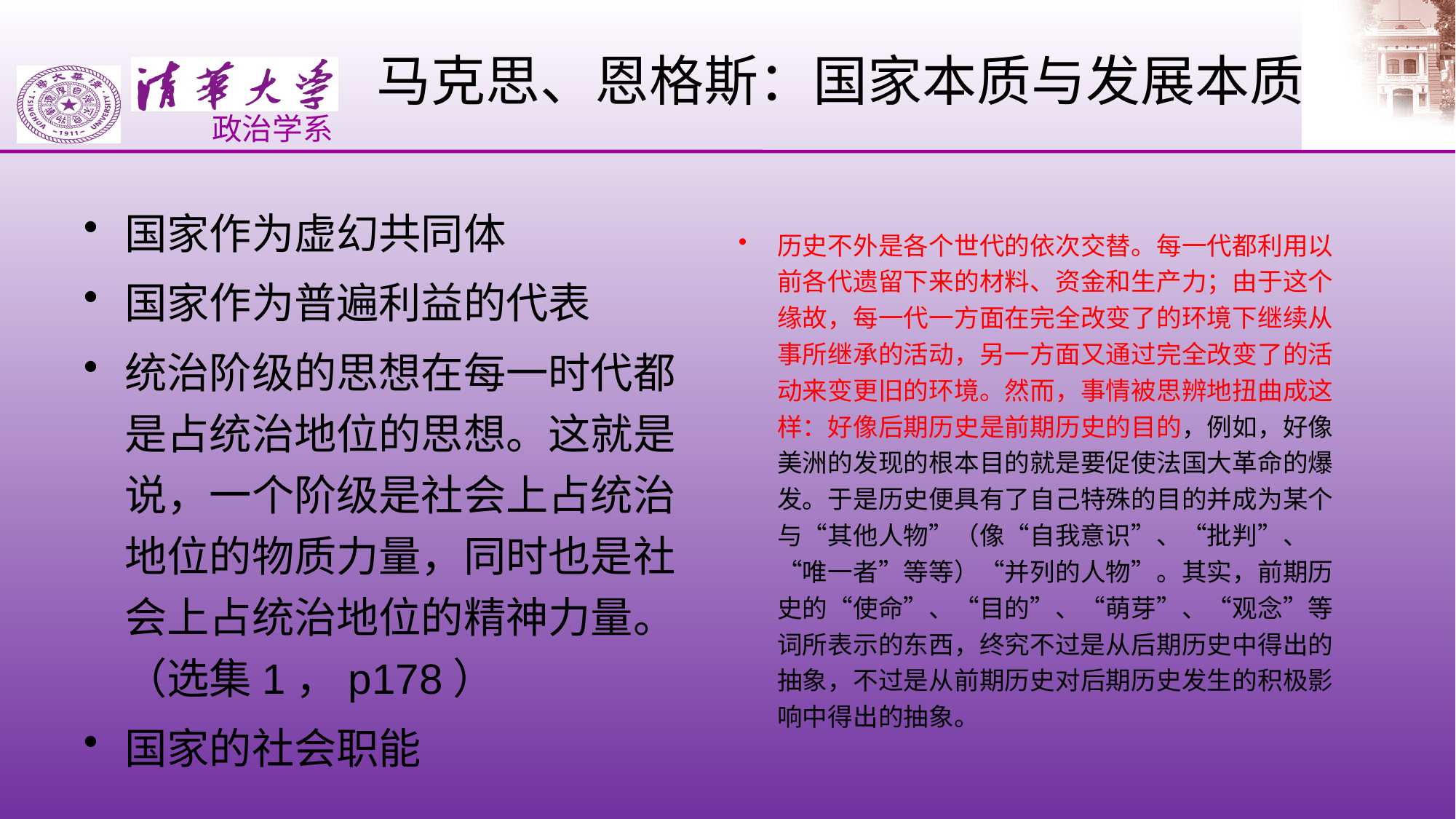

# 马克思、恩格斯：国家本质与发展本质
国家作为虚幻共同体
国家作为普遍利益的代表
统治阶级的思想在每一时代都是占统治地位的思想。这就是说，一个阶级是社会上占统治地位的物质力量，同时也是社会上占统治地位的精神力量。（选集1，p178）
国家的社会职能
历史不外是各个世代的依次交替。每一代都利用以前各代遗留下来的材料、资金和生产力；由于这个缘故，每一代一方面在完全改变了的环境下继续从事所继承的活动，另一方面又通过完全改变了的活动来变更旧的环境。然而，事情被思辨地扭曲成这样：好像后期历史是前期历史的目的，例如，好像美洲的发现的根本目的就是要促使法国大革命的爆发。于是历史便具有了自己特殊的目的并成为某个与“其他人物”（像“自我意识”、“批判”、“唯一者”等等）“并列的人物”。其实，前期历史的“使命”、“目的”、“萌芽”、“观念”等词所表示的东西，终究不过是从后期历史中得出的抽象，不过是从前期历史对后期历史发生的积极影响中得出的抽象。